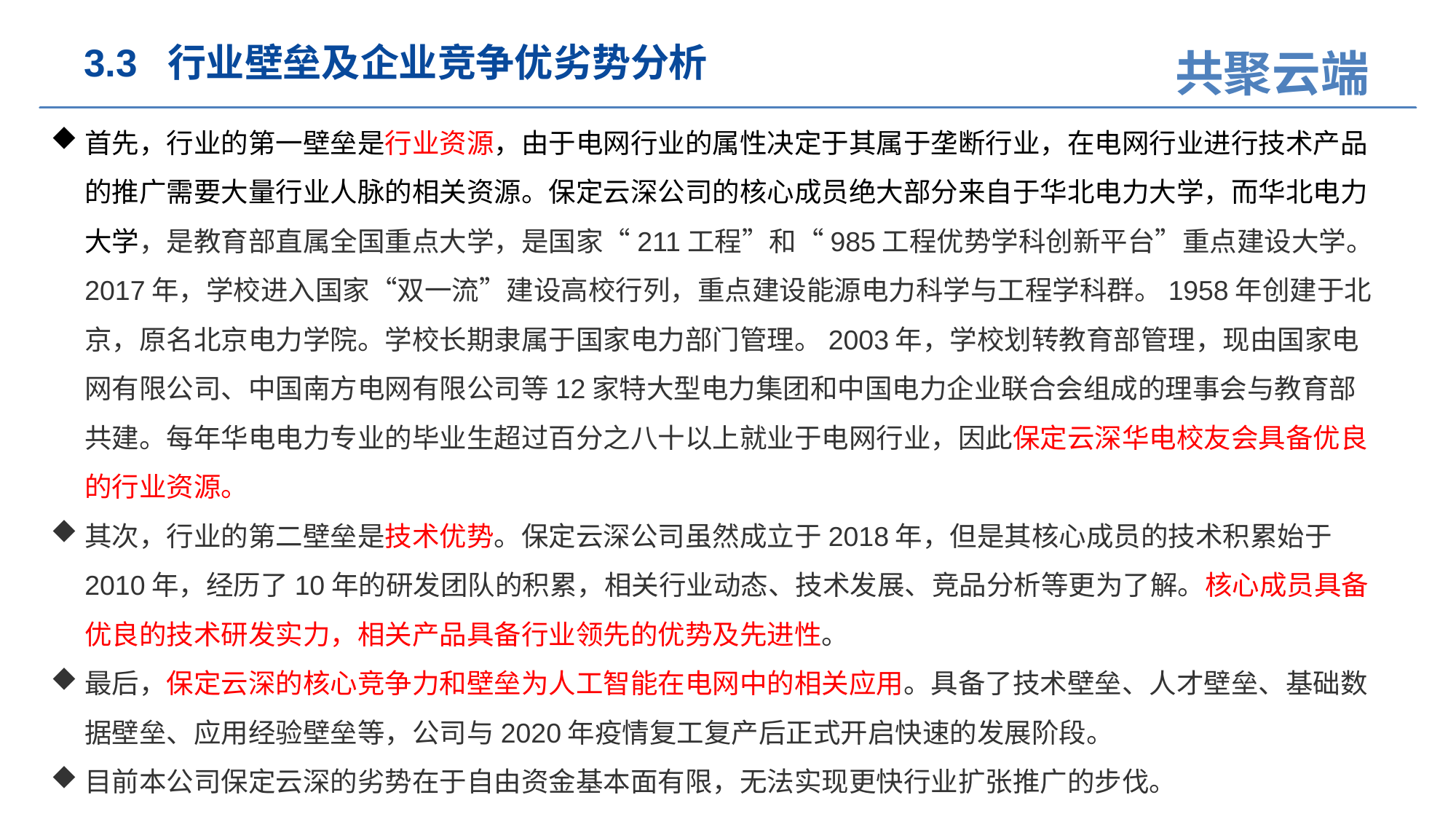

3.3  行业壁垒及企业竞争优劣势分析
首先，行业的第一壁垒是行业资源，由于电网行业的属性决定于其属于垄断行业，在电网行业进行技术产品的推广需要大量行业人脉的相关资源。保定云深公司的核心成员绝大部分来自于华北电力大学，而华北电力大学，是教育部直属全国重点大学，是国家“211工程”和“985工程优势学科创新平台”重点建设大学。2017年，学校进入国家“双一流”建设高校行列，重点建设能源电力科学与工程学科群。1958年创建于北京，原名北京电力学院。学校长期隶属于国家电力部门管理。2003年，学校划转教育部管理，现由国家电网有限公司、中国南方电网有限公司等12家特大型电力集团和中国电力企业联合会组成的理事会与教育部共建。每年华电电力专业的毕业生超过百分之八十以上就业于电网行业，因此保定云深华电校友会具备优良的行业资源。
其次，行业的第二壁垒是技术优势。保定云深公司虽然成立于2018年，但是其核心成员的技术积累始于2010年，经历了10年的研发团队的积累，相关行业动态、技术发展、竞品分析等更为了解。核心成员具备优良的技术研发实力，相关产品具备行业领先的优势及先进性。
最后，保定云深的核心竞争力和壁垒为人工智能在电网中的相关应用。具备了技术壁垒、人才壁垒、基础数据壁垒、应用经验壁垒等，公司与2020年疫情复工复产后正式开启快速的发展阶段。
目前本公司保定云深的劣势在于自由资金基本面有限，无法实现更快行业扩张推广的步伐。